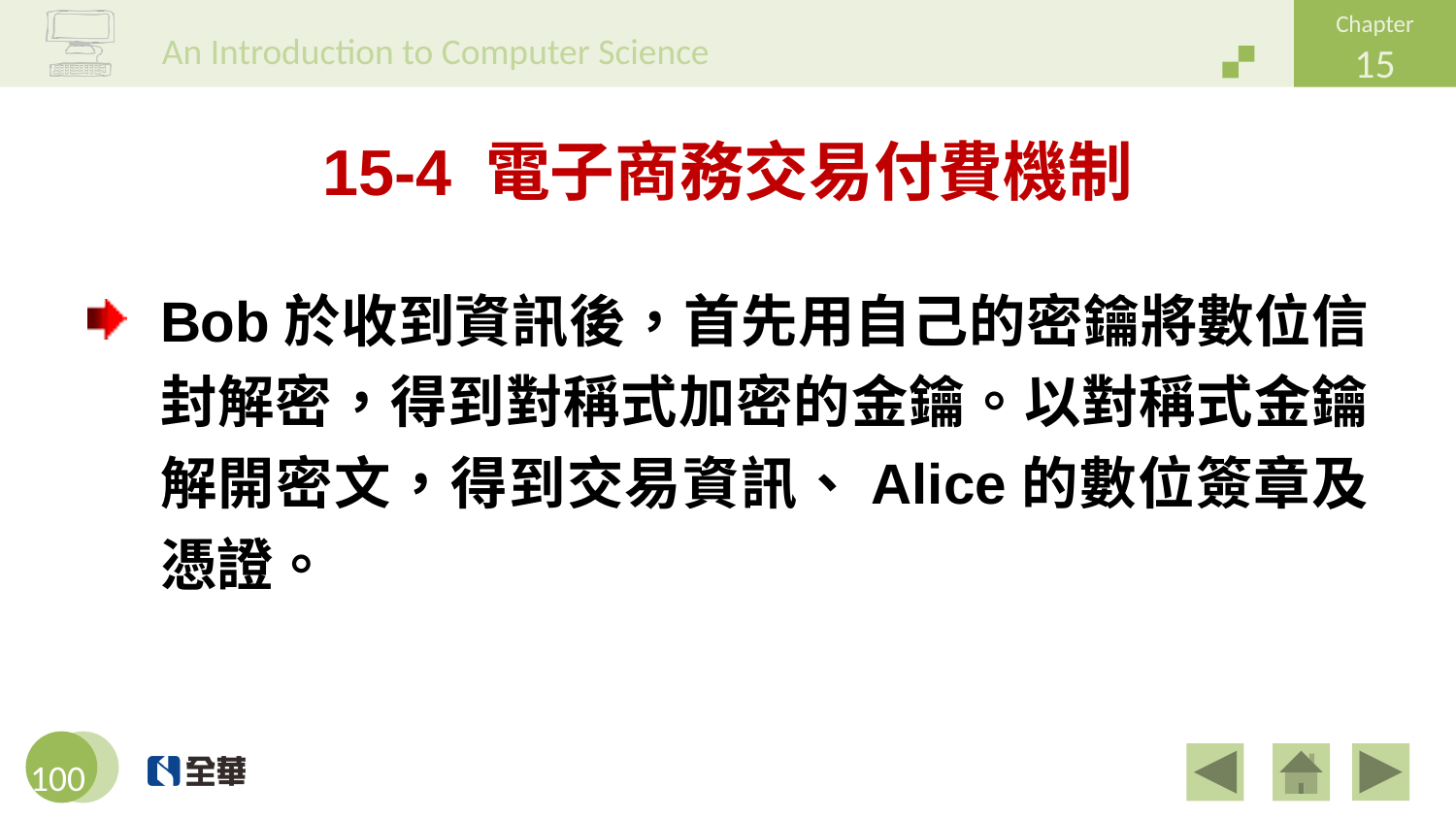

# 15-4 電子商務交易付費機制
Bob於收到資訊後，首先用自己的密鑰將數位信封解密，得到對稱式加密的金鑰。以對稱式金鑰解開密文，得到交易資訊、Alice的數位簽章及憑證。